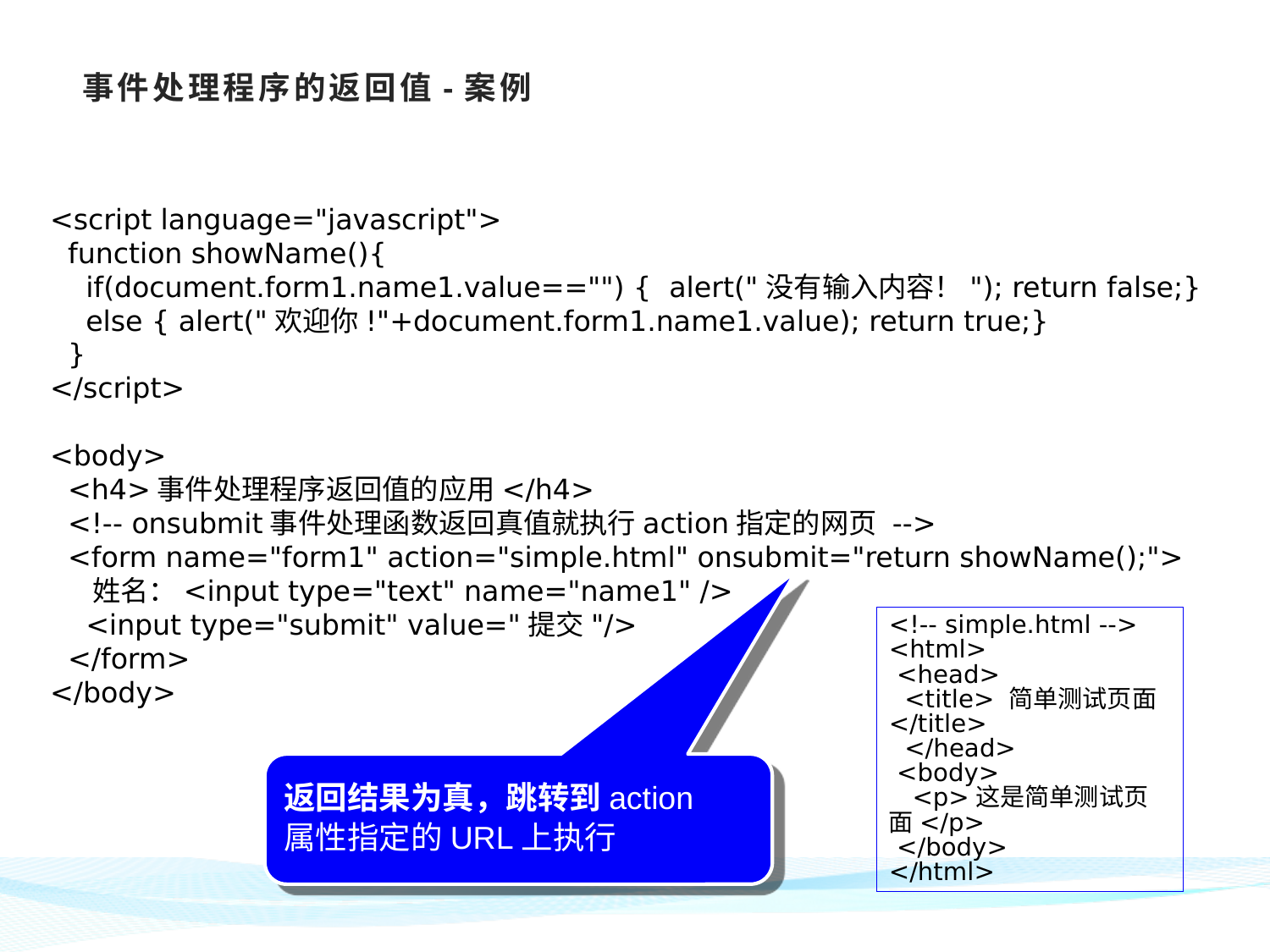

# 事件处理程序的返回值-案例
<script language="javascript">
  function showName(){
    if(document.form1.name1.value=="") {  alert("没有输入内容！"); return false;}
    else { alert("欢迎你!"+document.form1.name1.value); return true;}
  }
</script>

<body>
  <h4>事件处理程序返回值的应用</h4>
  <!-- onsubmit事件处理函数返回真值就执行action指定的网页 -->
  <form name="form1" action="simple.html" onsubmit="return showName();">
    姓名：<input type="text" name="name1" />
    <input type="submit" value="提交"/>
  </form>
</body>

<!-- simple.html -->
<html>
 <head>
  <title> 简单测试页面 </title>
  </head>
 <body>
   <p>这是简单测试页面</p>
 </body>
</html>
返回结果为真，跳转到action
属性指定的URL上执行